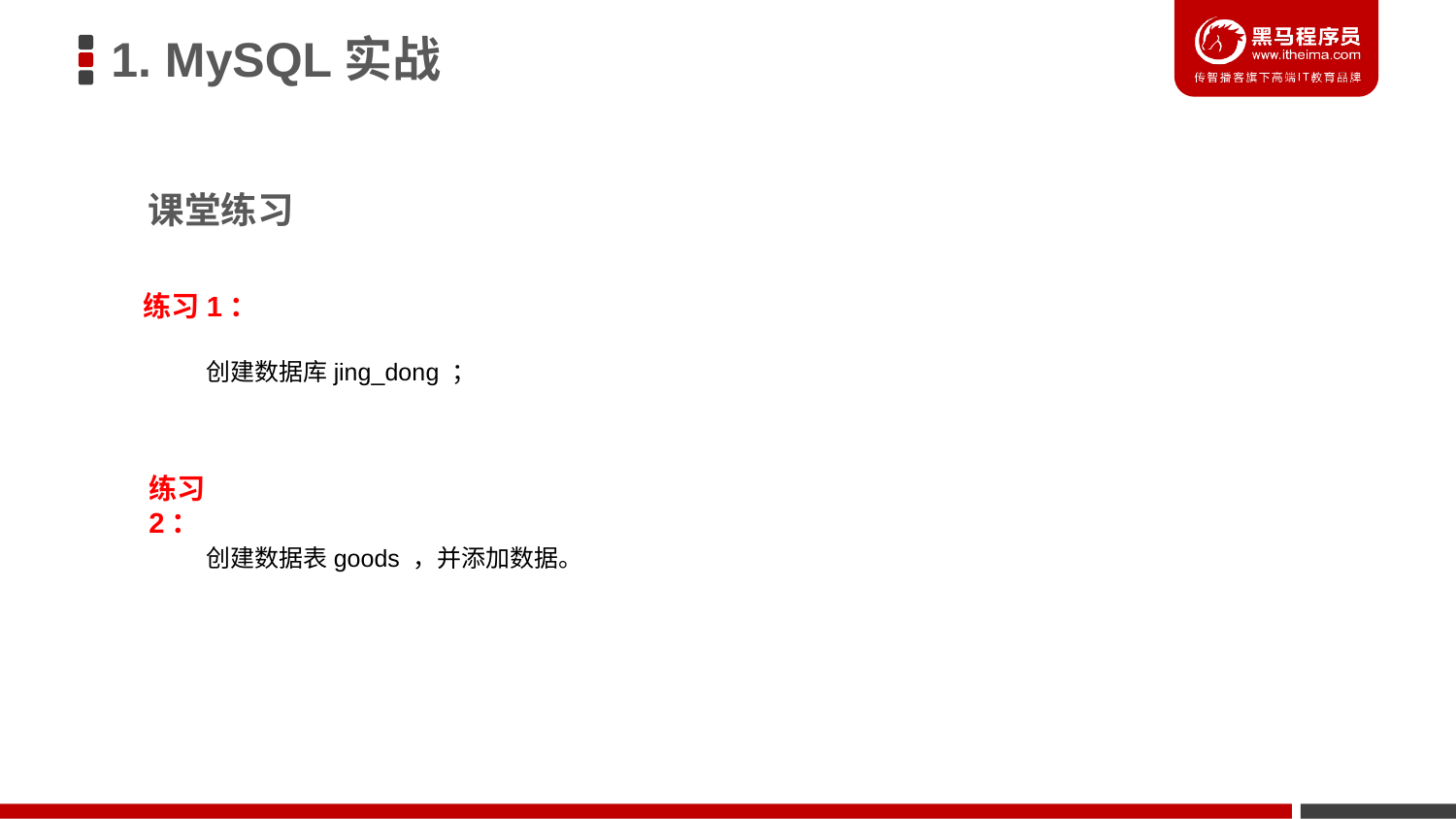

1. MySQL实战
课堂练习
练习1：
创建数据库jing_dong ；
练习2：
创建数据表goods ，并添加数据。